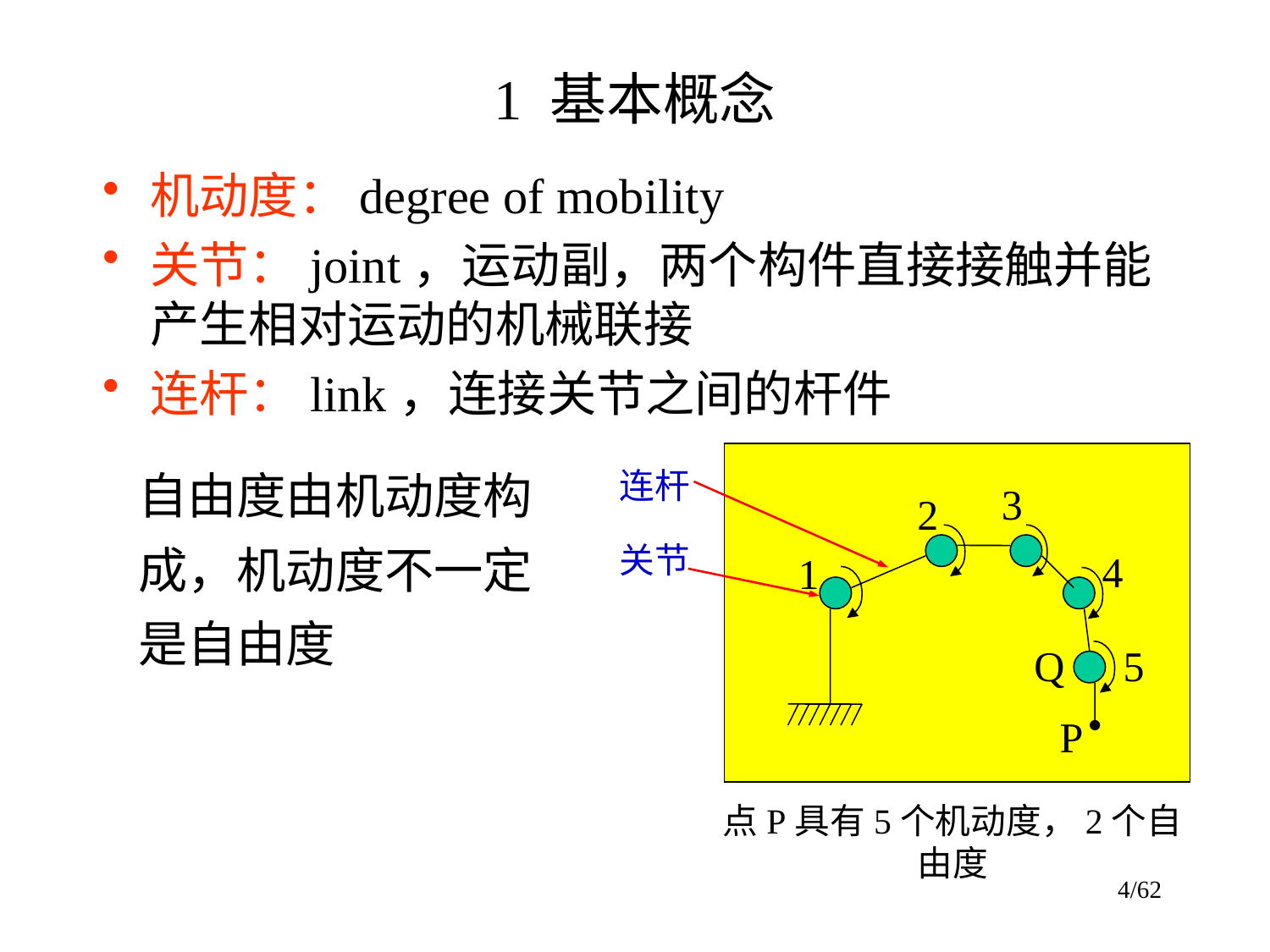

# 1 基本概念
机动度：degree of mobility
关节：joint，运动副，两个构件直接接触并能产生相对运动的机械联接
连杆：link，连接关节之间的杆件
自由度由机动度构成，机动度不一定是自由度

连杆
3
2

4
1

5

关节
Q
P
点P具有5个机动度，2个自由度
4/62